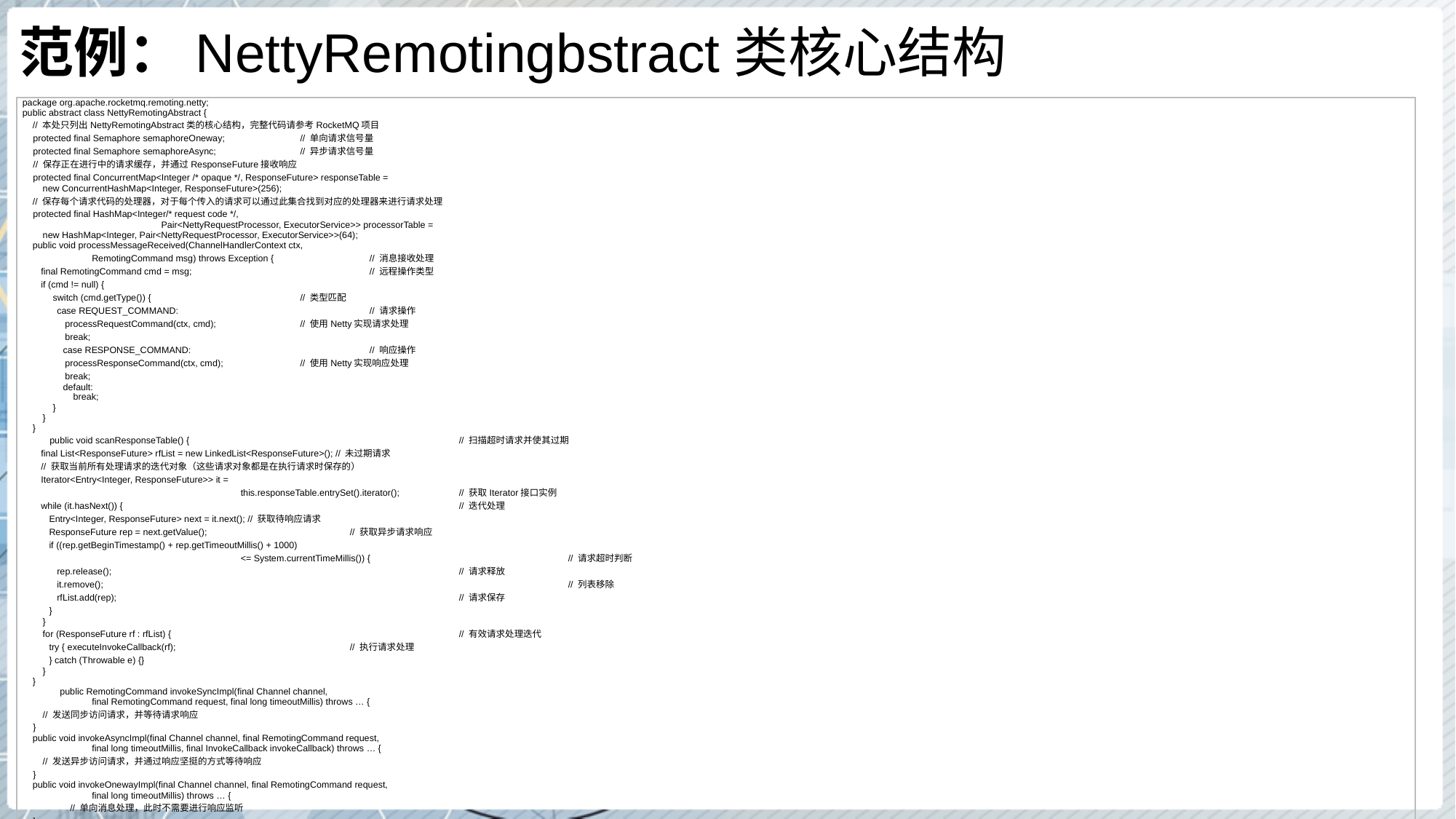

# 范例：NettyRemotingbstract类核心结构
| package org.apache.rocketmq.remoting.netty; public abstract class NettyRemotingAbstract { // 本处只列出NettyRemotingAbstract类的核心结构，完整代码请参考RocketMQ项目 protected final Semaphore semaphoreOneway; // 单向请求信号量 protected final Semaphore semaphoreAsync; // 异步请求信号量 // 保存正在进行中的请求缓存，并通过ResponseFuture接收响应 protected final ConcurrentMap<Integer /\* opaque \*/, ResponseFuture> responseTable = new ConcurrentHashMap<Integer, ResponseFuture>(256); // 保存每个请求代码的处理器，对于每个传入的请求可以通过此集合找到对应的处理器来进行请求处理 protected final HashMap<Integer/\* request code \*/, Pair<NettyRequestProcessor, ExecutorService>> processorTable = new HashMap<Integer, Pair<NettyRequestProcessor, ExecutorService>>(64); public void processMessageReceived(ChannelHandlerContext ctx, RemotingCommand msg) throws Exception { // 消息接收处理 final RemotingCommand cmd = msg; // 远程操作类型 if (cmd != null) { switch (cmd.getType()) { // 类型匹配 case REQUEST\_COMMAND: // 请求操作 processRequestCommand(ctx, cmd); // 使用Netty实现请求处理 break; case RESPONSE\_COMMAND: // 响应操作 processResponseCommand(ctx, cmd); // 使用Netty实现响应处理 break; default: break; } } } public void scanResponseTable() { // 扫描超时请求并使其过期 final List<ResponseFuture> rfList = new LinkedList<ResponseFuture>(); // 未过期请求 // 获取当前所有处理请求的迭代对象（这些请求对象都是在执行请求时保存的） Iterator<Entry<Integer, ResponseFuture>> it = this.responseTable.entrySet().iterator(); // 获取Iterator接口实例 while (it.hasNext()) { // 迭代处理 Entry<Integer, ResponseFuture> next = it.next(); // 获取待响应请求 ResponseFuture rep = next.getValue(); // 获取异步请求响应 if ((rep.getBeginTimestamp() + rep.getTimeoutMillis() + 1000) <= System.currentTimeMillis()) { // 请求超时判断 rep.release(); // 请求释放 it.remove(); // 列表移除 rfList.add(rep); // 请求保存 } } for (ResponseFuture rf : rfList) { // 有效请求处理迭代 try { executeInvokeCallback(rf); // 执行请求处理 } catch (Throwable e) {} } } public RemotingCommand invokeSyncImpl(final Channel channel, final RemotingCommand request, final long timeoutMillis) throws … { // 发送同步访问请求，并等待请求响应 } public void invokeAsyncImpl(final Channel channel, final RemotingCommand request, final long timeoutMillis, final InvokeCallback invokeCallback) throws … { // 发送异步访问请求，并通过响应坚挺的方式等待响应 } public void invokeOnewayImpl(final Channel channel, final RemotingCommand request, final long timeoutMillis) throws … { // 单向消息处理，此时不需要进行响应监听 } } |
| --- |